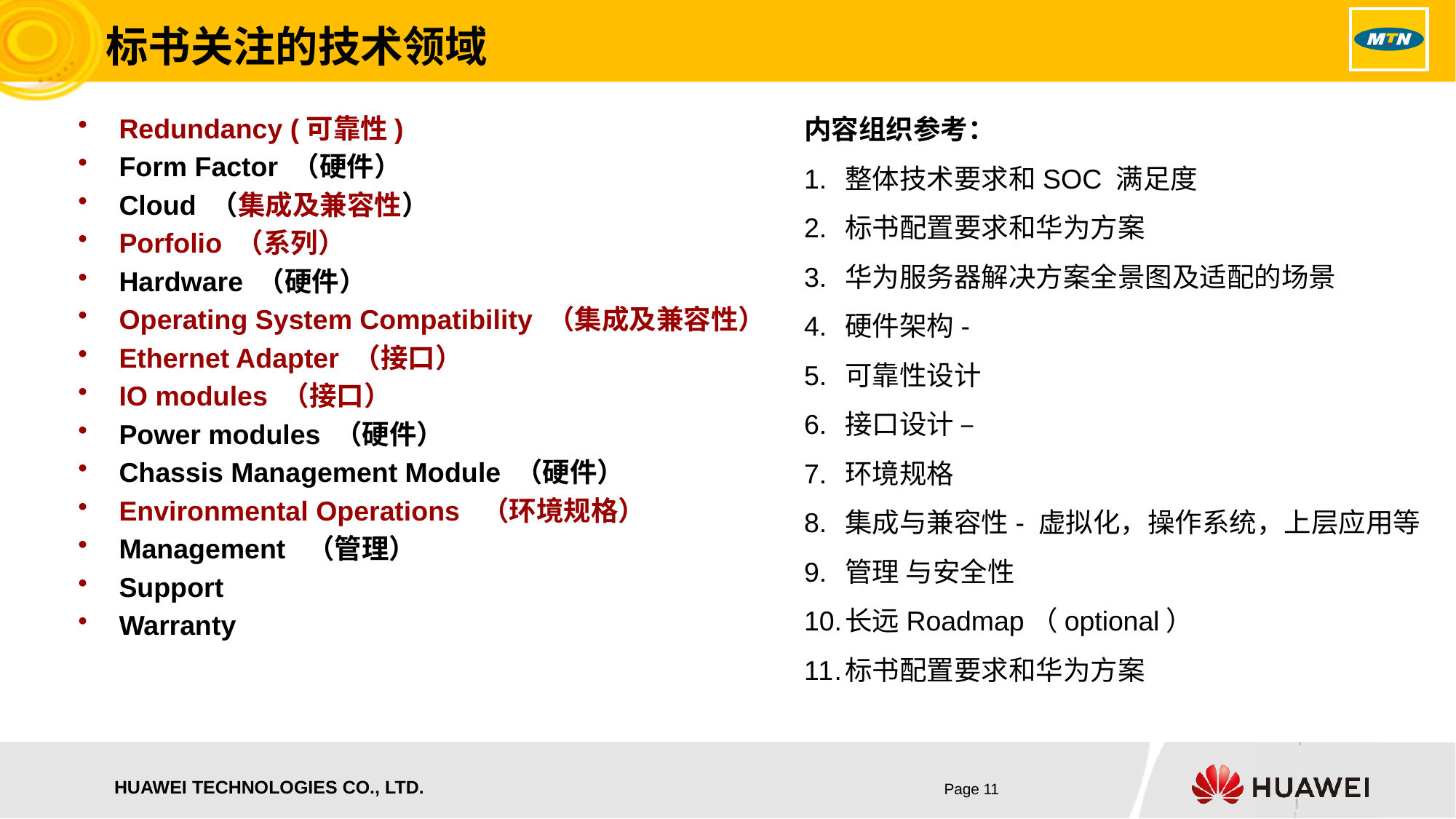

# 标书关注的技术领域
内容组织参考：
整体技术要求和SOC 满足度
标书配置要求和华为方案
华为服务器解决方案全景图及适配的场景
硬件架构-
可靠性设计
接口设计 –
环境规格
集成与兼容性- 虚拟化，操作系统，上层应用等
管理 与安全性
长远Roadmap（optional）
标书配置要求和华为方案

Redundancy (可靠性)
Form Factor （硬件）
Cloud （集成及兼容性）
Porfolio （系列）
Hardware （硬件）
Operating System Compatibility （集成及兼容性）
Ethernet Adapter （接口）
IO modules （接口）
Power modules （硬件）
Chassis Management Module （硬件）
Environmental Operations  （环境规格）
Management  （管理）
Support
Warranty